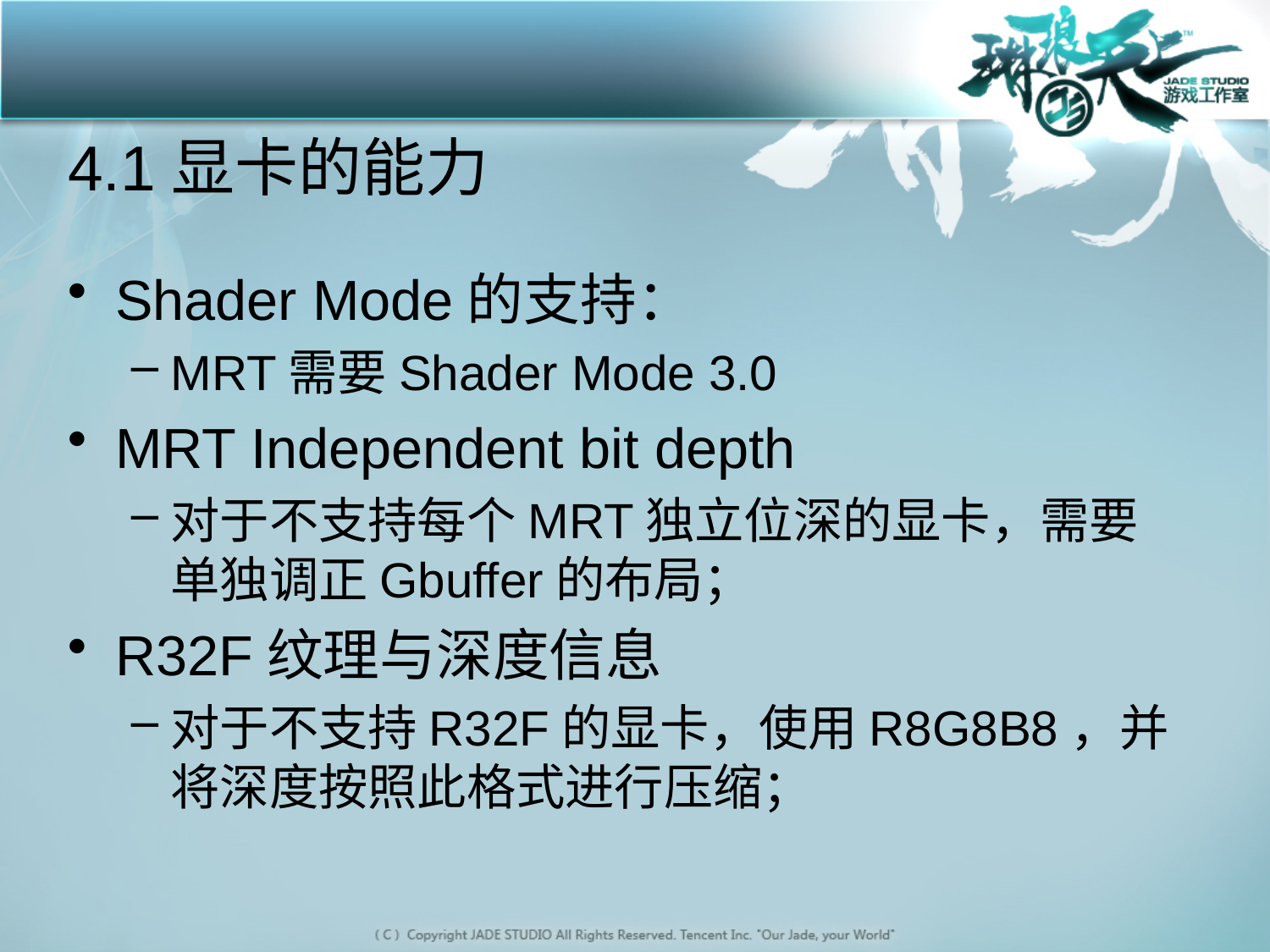

# 4.1显卡的能力
Shader Mode的支持：
MRT需要Shader Mode 3.0
MRT Independent bit depth
对于不支持每个MRT独立位深的显卡，需要单独调正Gbuffer的布局；
R32F纹理与深度信息
对于不支持R32F的显卡，使用R8G8B8，并将深度按照此格式进行压缩；